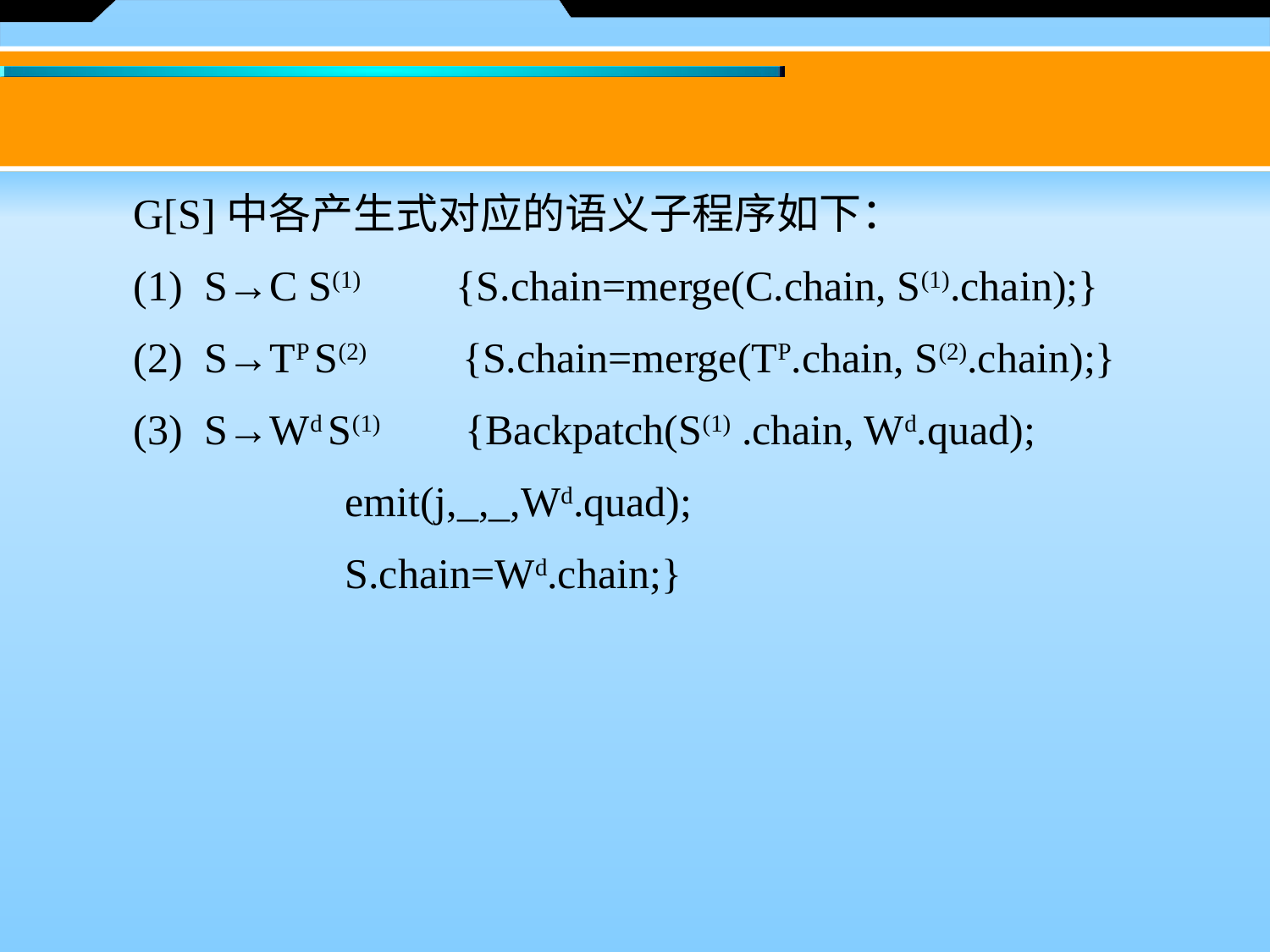

G[S]中各产生式对应的语义子程序如下：
　　(1)  S→C S(1)         {S.chain=merge(C.chain, S(1).chain);}
　　(2)  S→TP S(2)         {S.chain=merge(TP.chain, S(2).chain);}
　　(3)  S→Wd S(1)        {Backpatch(S(1) .chain, Wd.quad);
                         	　emit(j,_,_,Wd.quad);
                         	　S.chain=Wd.chain;}